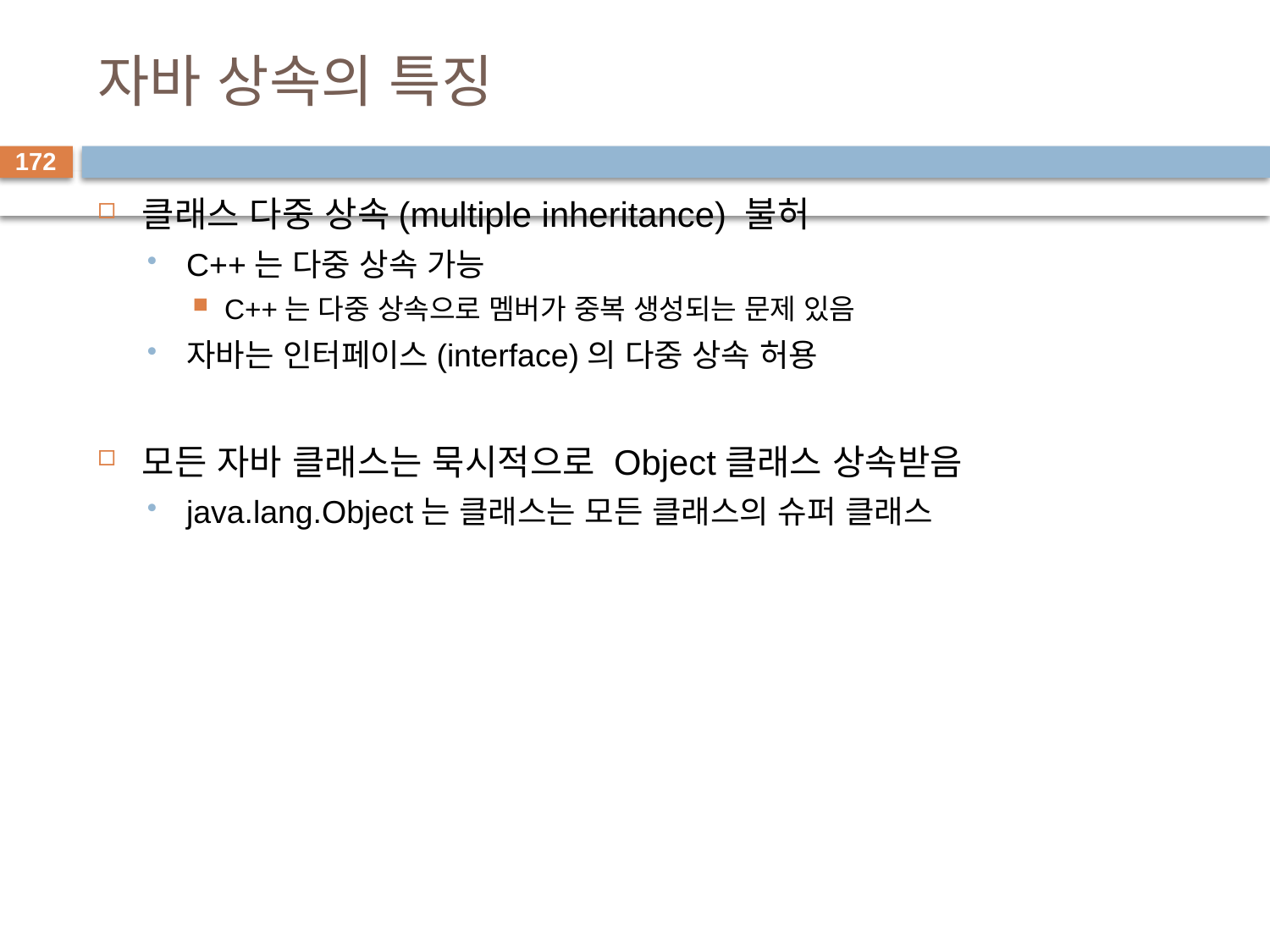

# 자바 상속의 특징
172
클래스 다중 상속(multiple inheritance) 불허
C++는 다중 상속 가능
C++는 다중 상속으로 멤버가 중복 생성되는 문제 있음
자바는 인터페이스(interface)의 다중 상속 허용

모든 자바 클래스는 묵시적으로 Object클래스 상속받음
java.lang.Object는 클래스는 모든 클래스의 슈퍼 클래스